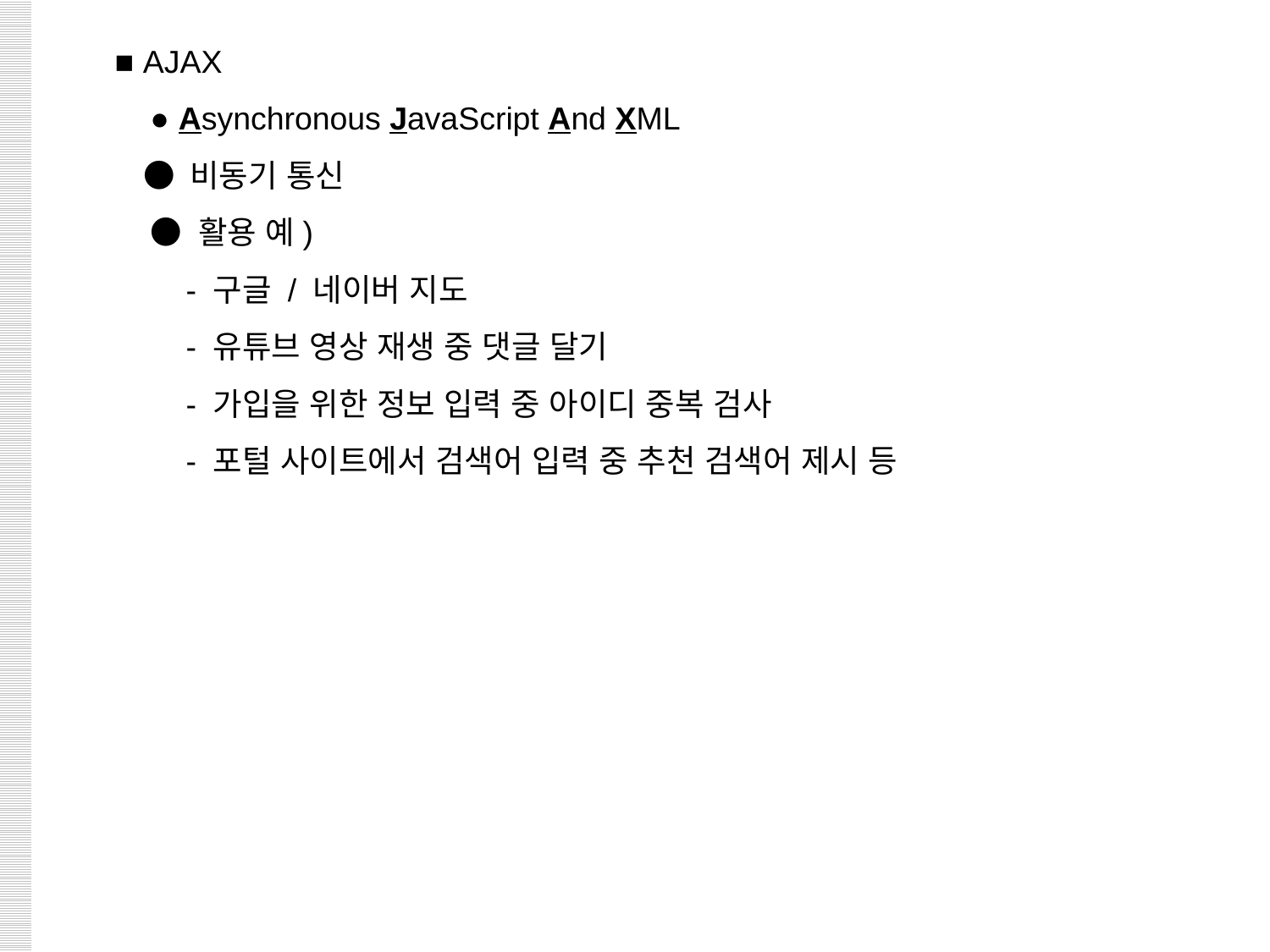

■ AJAX
    ● Asynchronous JavaScript And XML
    ● 비동기 통신
    ● 활용 예)
        - 구글 / 네이버 지도
        - 유튜브 영상 재생 중 댓글 달기
        - 가입을 위한 정보 입력 중 아이디 중복 검사
        - 포털 사이트에서 검색어 입력 중 추천 검색어 제시 등